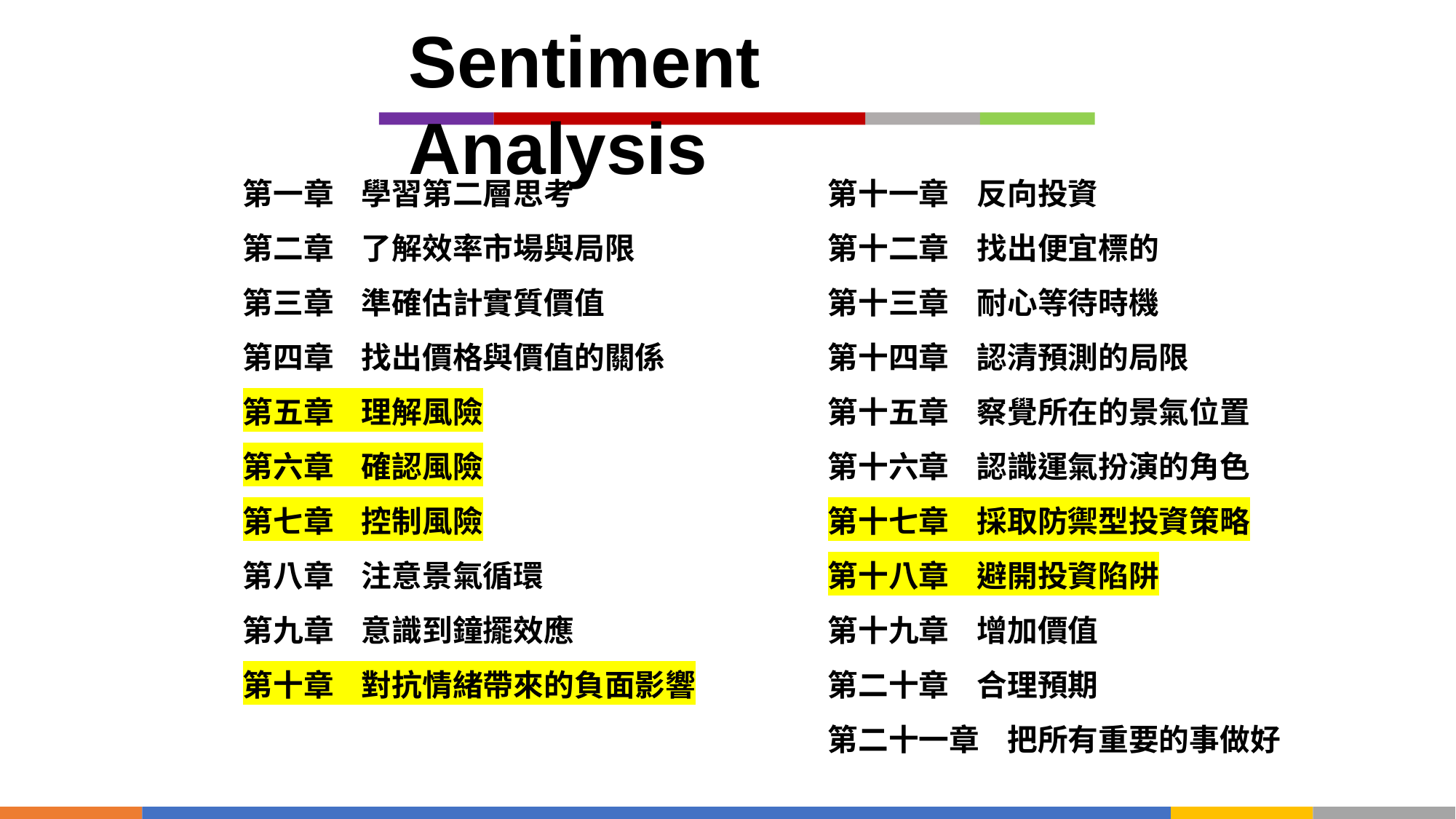

Sentiment Analysis
第一章    學習第二層思考
第二章    了解效率市場與局限
第三章    準確估計實質價值
第四章    找出價格與價值的關係
第五章    理解風險
第六章    確認風險
第七章    控制風險
第八章    注意景氣循環
第九章    意識到鐘擺效應
第十章    對抗情緒帶來的負面影響

第十一章    反向投資
第十二章    找出便宜標的
第十三章    耐心等待時機
第十四章    認清預測的局限
第十五章    察覺所在的景氣位置
第十六章    認識運氣扮演的角色
第十七章    採取防禦型投資策略
第十八章    避開投資陷阱
第十九章    增加價值
第二十章    合理預期
第二十一章    把所有重要的事做好